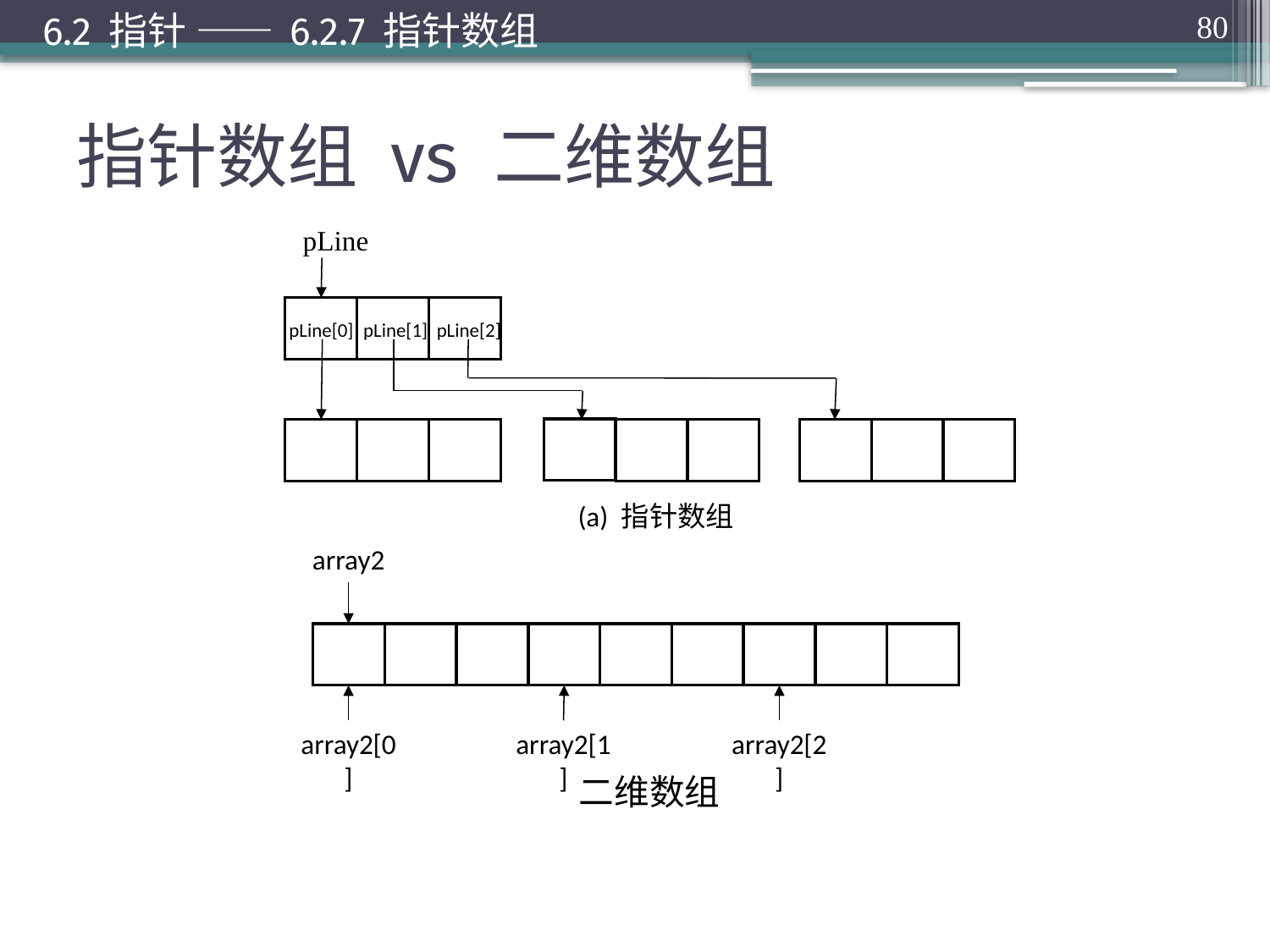

6.2 指针 —— 6.2.7 指针数组
80
# 指针数组 vs 二维数组
pLine

pLine[0]
pLine[1]
pLine[2]

(a) 指针数组
array2

array2[0]
array2[1]
array2[2]
二维数组